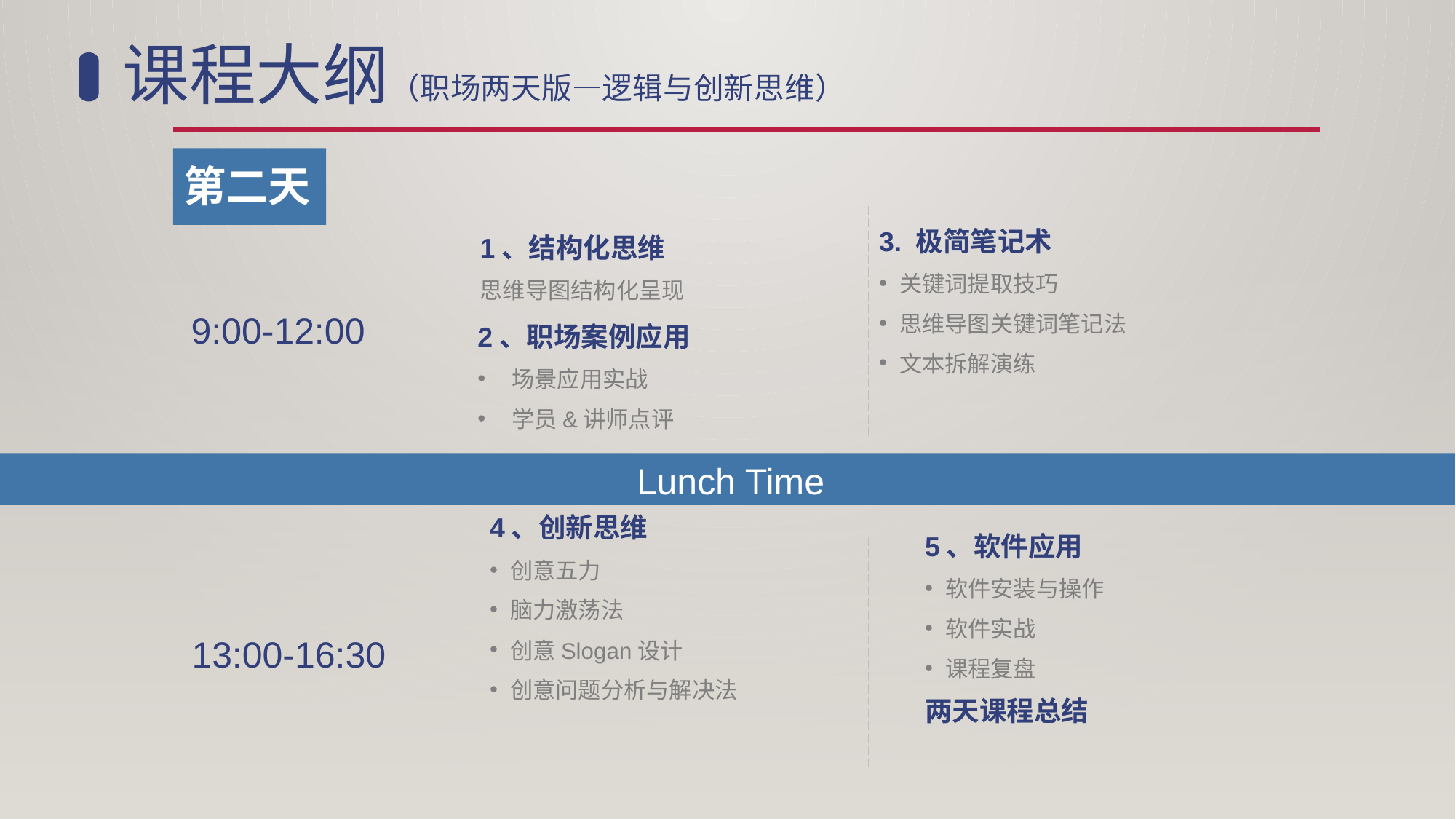

课程大纲（职场两天版—逻辑与创新思维）

第二天
3. 极简笔记术
关键词提取技巧
思维导图关键词笔记法
文本拆解演练
1、结构化思维
思维导图结构化呈现
9:00-12:00
2、职场案例应用
场景应用实战
学员&讲师点评

Lunch Time
4、创新思维
创意五力
脑力激荡法
创意Slogan设计
创意问题分析与解决法
5、软件应用
软件安装与操作
软件实战
课程复盘
两天课程总结

13:00-16:30